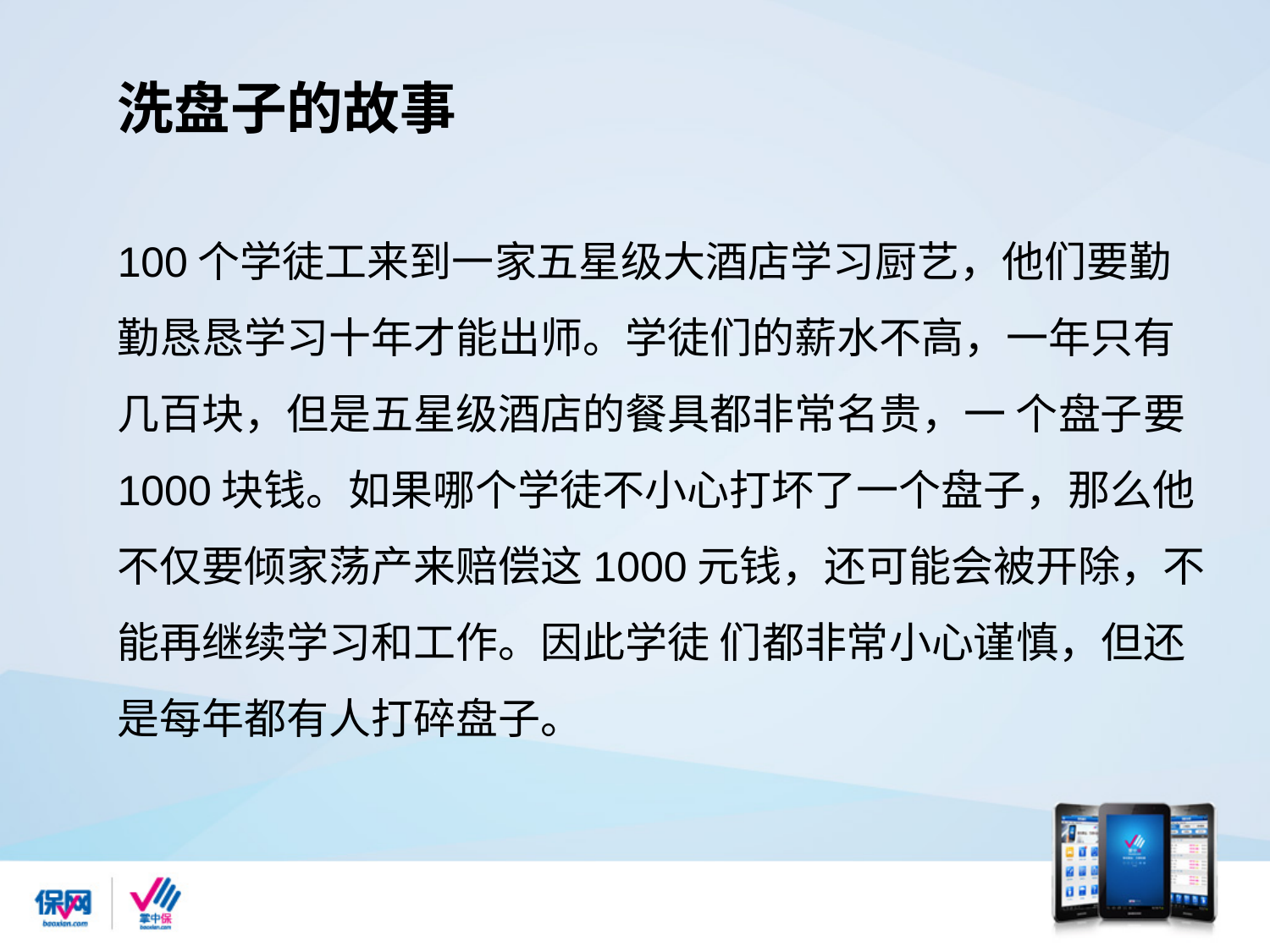

洗盘子的故事
100个学徒工来到一家五星级大酒店学习厨艺，他们要勤勤恳恳学习十年才能出师。学徒们的薪水不高，一年只有几百块，但是五星级酒店的餐具都非常名贵，一 个盘子要1000块钱。如果哪个学徒不小心打坏了一个盘子，那么他不仅要倾家荡产来赔偿这1000元钱，还可能会被开除，不能再继续学习和工作。因此学徒 们都非常小心谨慎，但还是每年都有人打碎盘子。